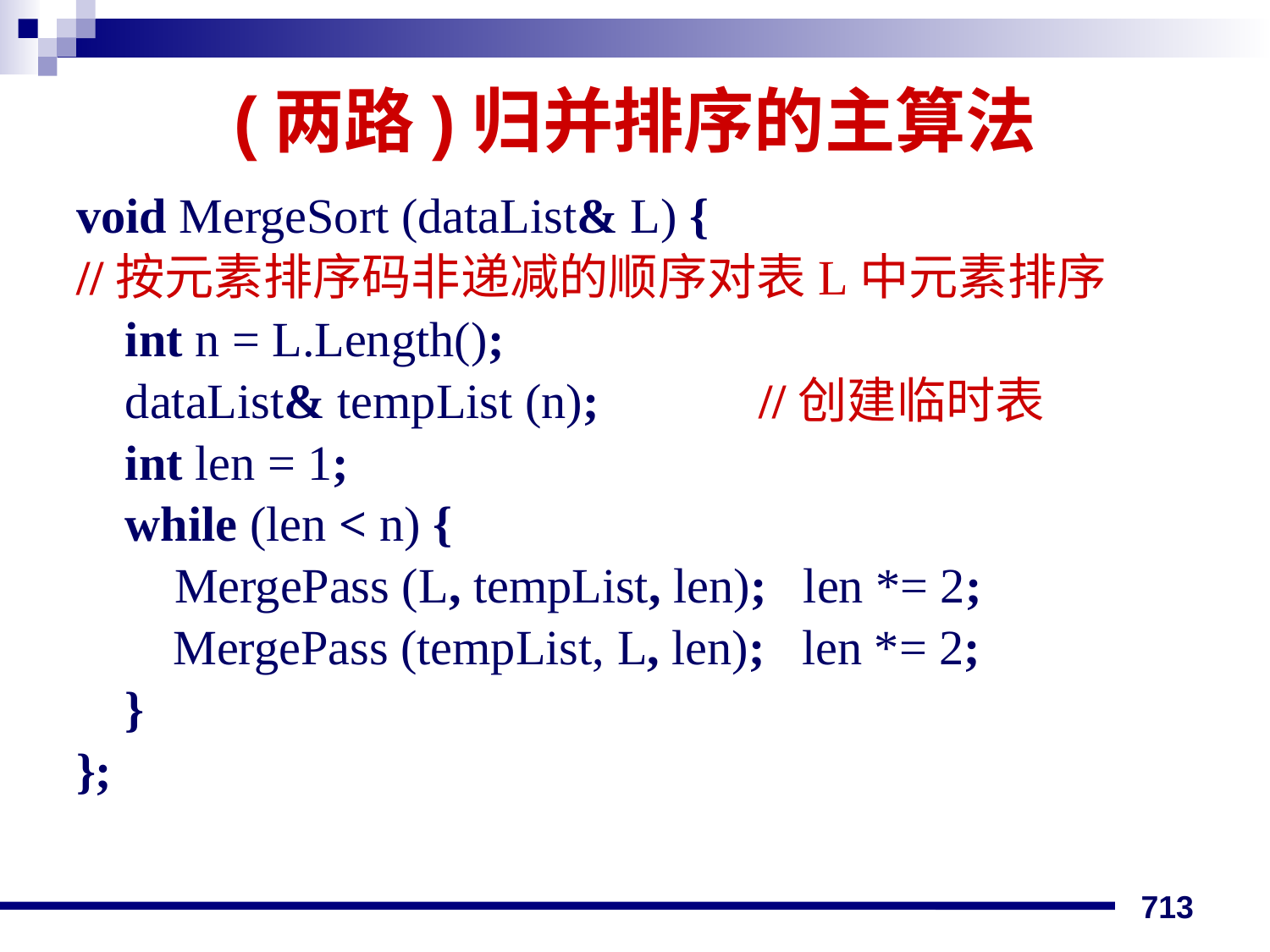

# (两路)归并排序的主算法
void MergeSort (dataList& L) {
//按元素排序码非递减的顺序对表L中元素排序
    int n = L.Length();
    dataList& tempList (n);		//创建临时表
    int len = 1;
    while (len < n) {
        MergePass (L, tempList, len);   len *= 2;
	    MergePass (tempList, L, len);   len *= 2;
    }
};
713